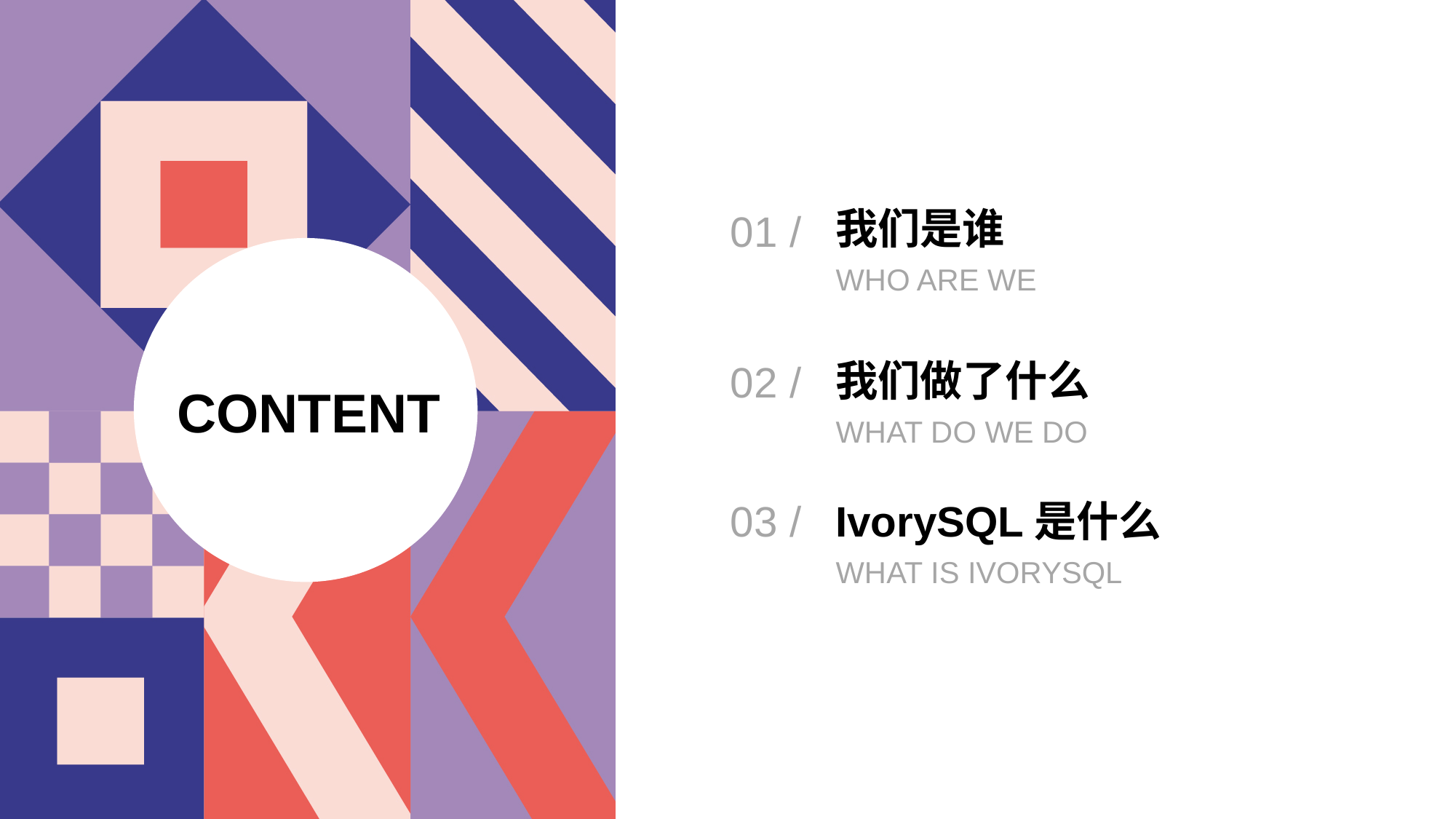

我们是谁
01 /

WHO ARE WE
我们做了什么
02 /
CONTENT
WHAT DO WE DO
IvorySQL是什么
03 /
WHAT IS IVORYSQL